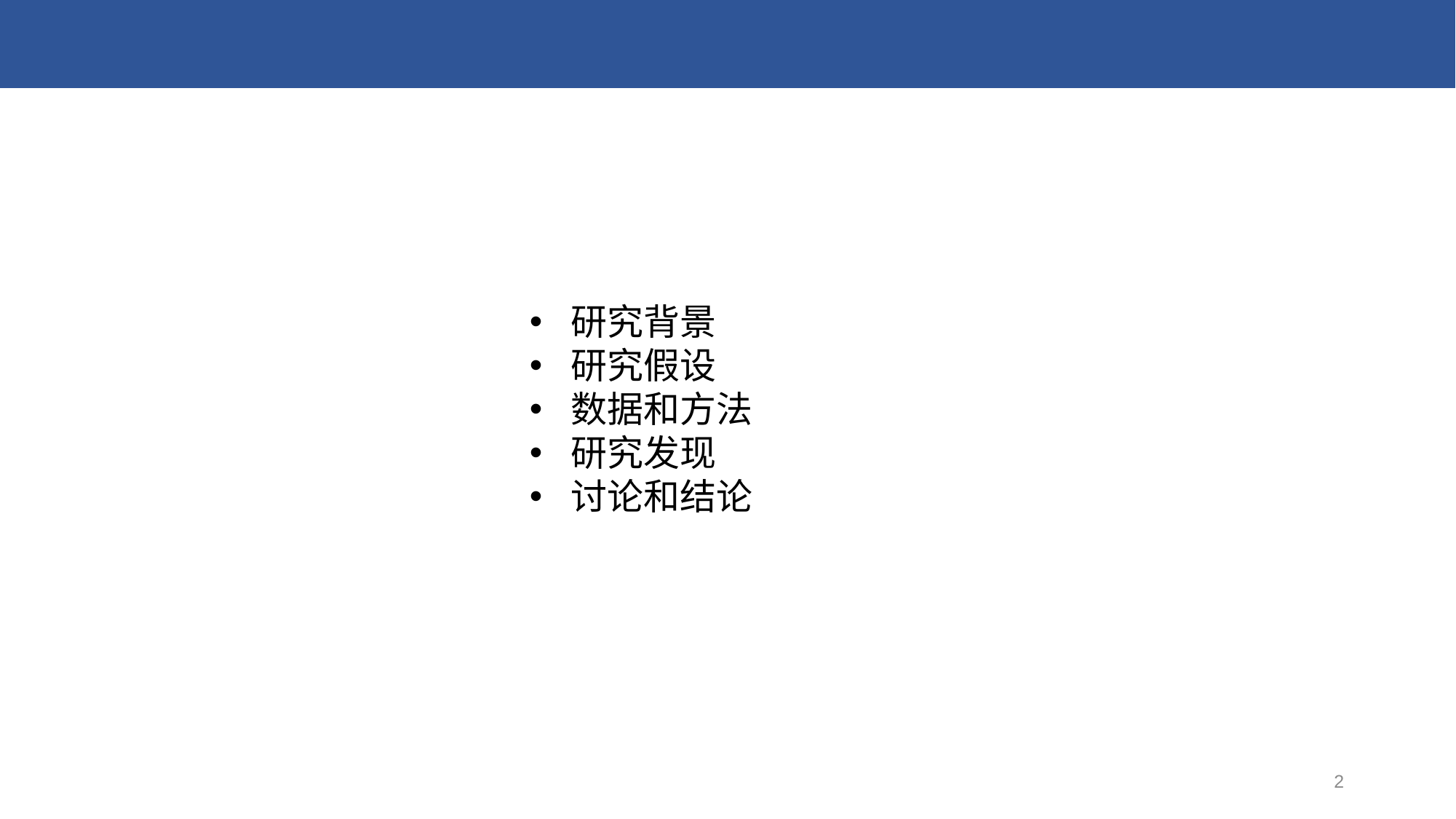

研究背景
研究假设
数据和方法
研究发现
讨论和结论
Week 1: Course introduction
2